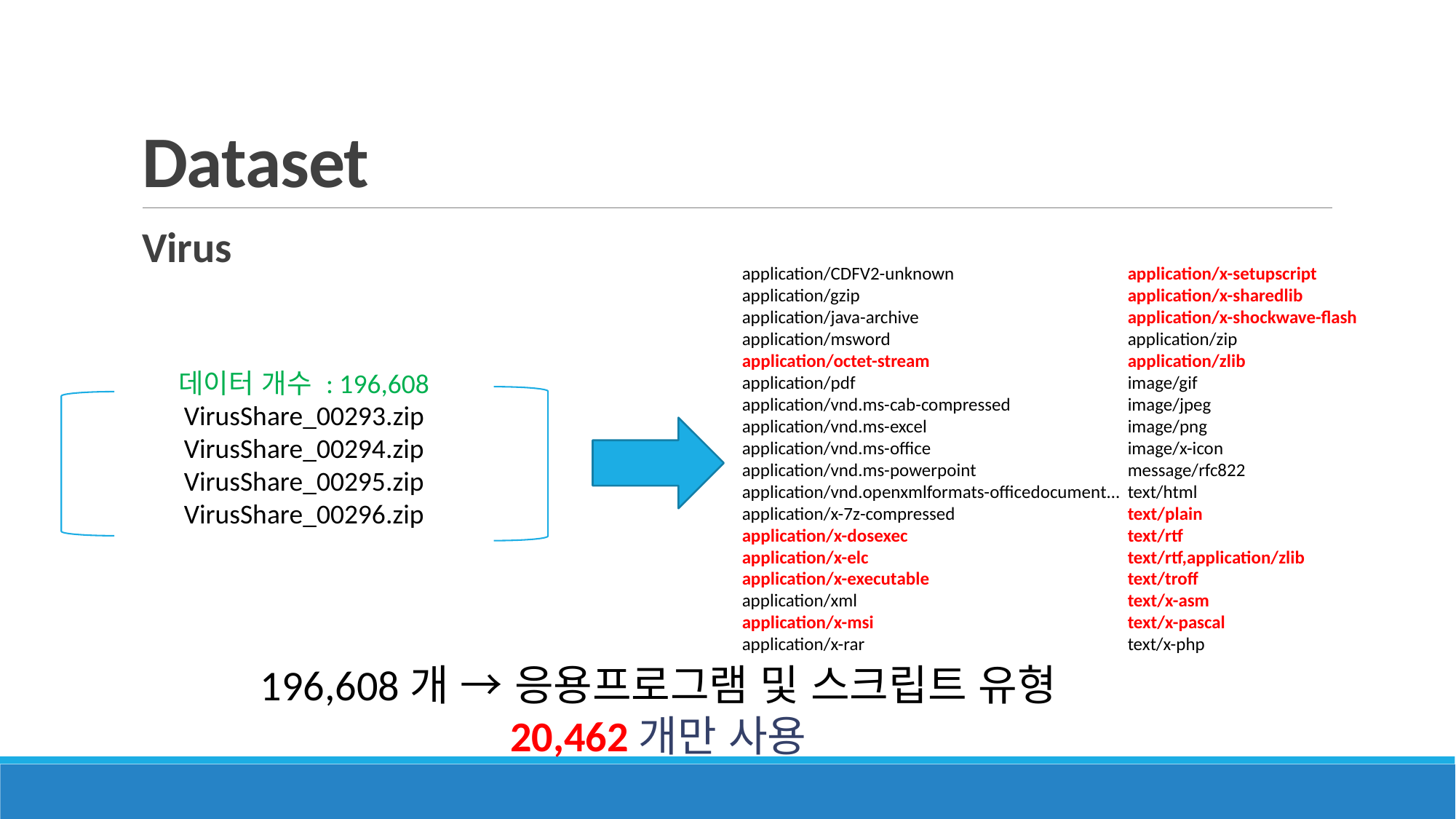

# Dataset
Virus

application/CDFV2-unknown
application/gzip
application/java-archive
application/msword
application/octet-stream
application/pdf
application/vnd.ms-cab-compressed
application/vnd.ms-excel
application/vnd.ms-office
application/vnd.ms-powerpoint
application/vnd.openxmlformats-officedocument…
application/x-7z-compressed
application/x-dosexec
application/x-elc
application/x-executable
application/xml
application/x-msi
application/x-rar
application/x-setupscript
application/x-sharedlib
application/x-shockwave-flash
application/zip
application/zlib
image/gif
image/jpeg
image/png
image/x-icon
message/rfc822
text/html
text/plain
text/rtf
text/rtf,application/zlib
text/troff
text/x-asm
text/x-pascal
text/x-php
데이터 개수 : 196,608

VirusShare_00293.zip VirusShare_00294.zip
VirusShare_00295.zip
VirusShare_00296.zip

196,608개 → 응용프로그램 및 스크립트 유형
20,462개만 사용